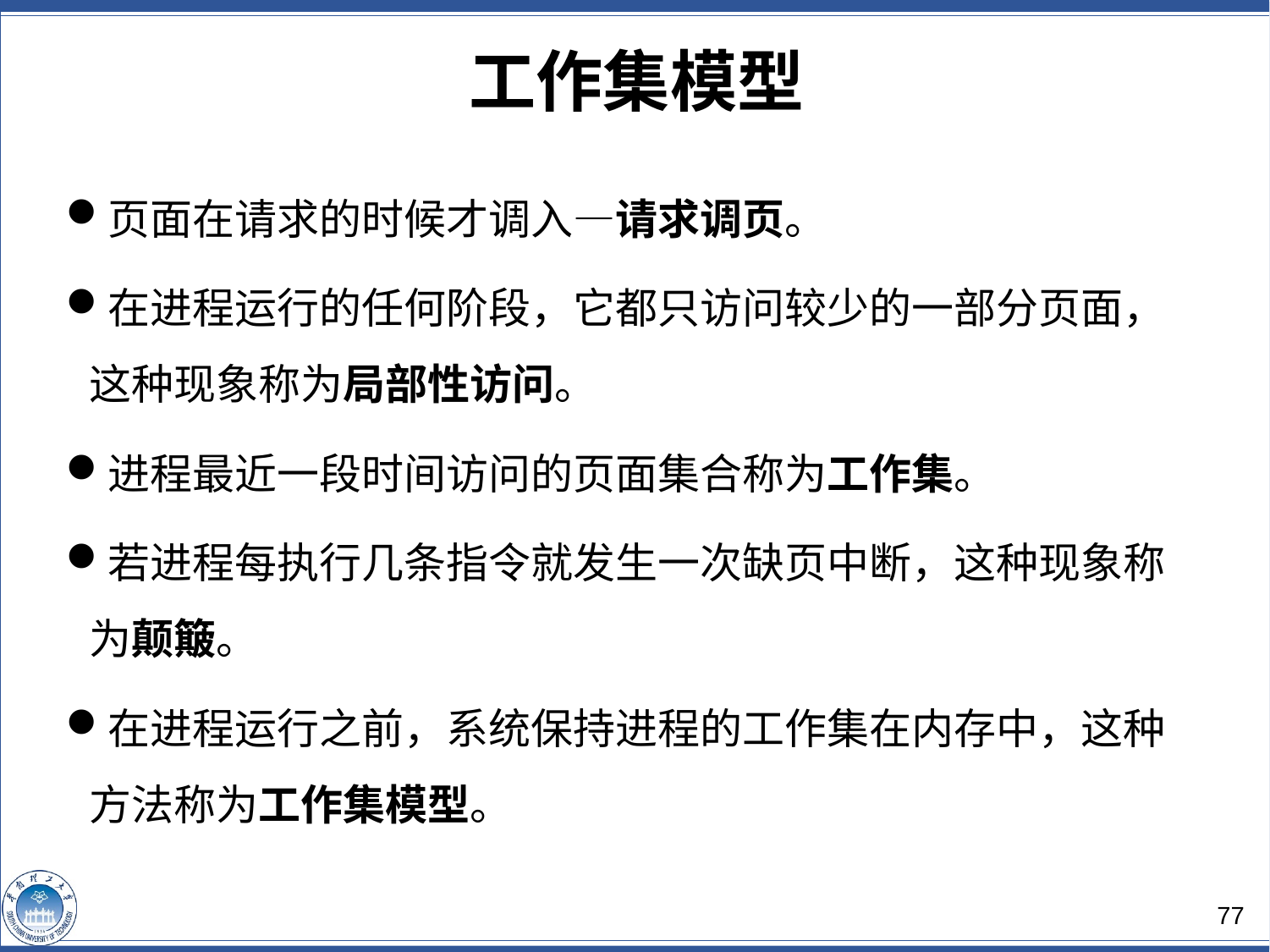

工作集模型
页面在请求的时候才调入—请求调页。
在进程运行的任何阶段，它都只访问较少的一部分页面，这种现象称为局部性访问。
进程最近一段时间访问的页面集合称为工作集。
若进程每执行几条指令就发生一次缺页中断，这种现象称为颠簸。
在进程运行之前，系统保持进程的工作集在内存中，这种方法称为工作集模型。
77